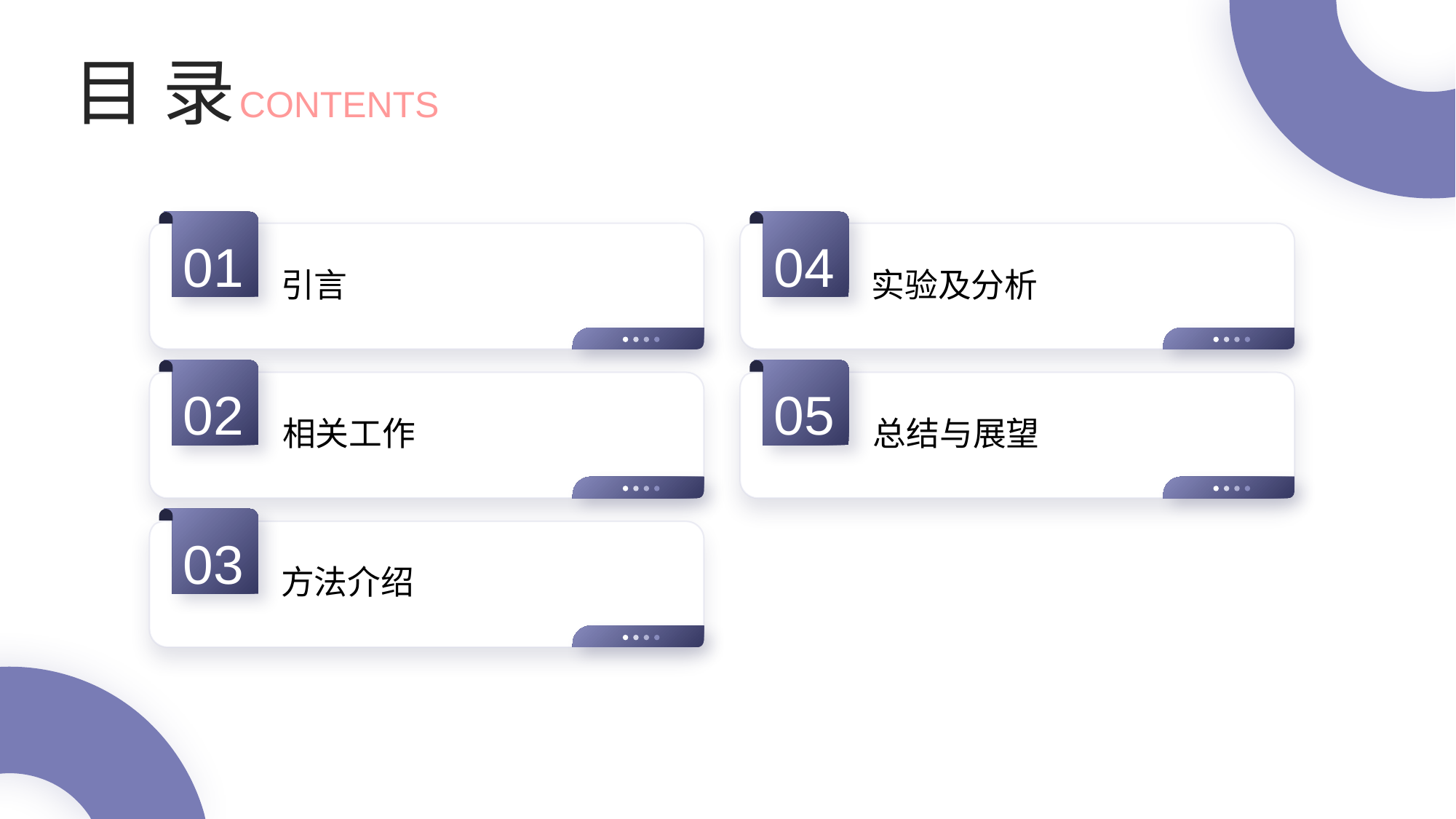

目 录
CONTENTS

01
04

引言
实验及分析

02
05

相关工作
总结与展望

03

方法介绍